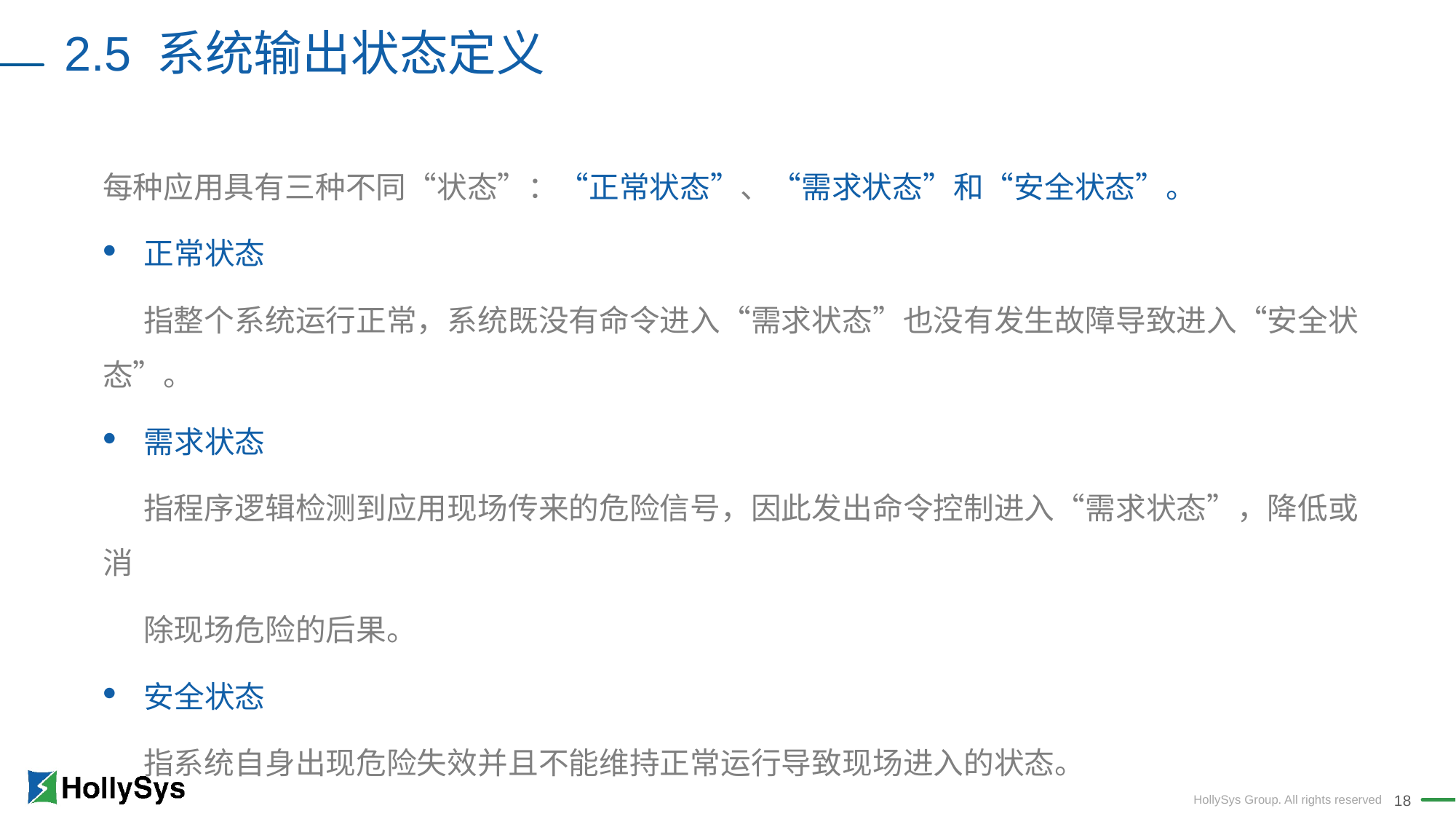

2.5 系统输出状态定义
每种应用具有三种不同“状态”：“正常状态”、“需求状态”和“安全状态”。
正常状态
     指整个系统运行正常，系统既没有命令进入“需求状态”也没有发生故障导致进入“安全状态”。
需求状态
     指程序逻辑检测到应用现场传来的危险信号，因此发出命令控制进入“需求状态”，降低或消
     除现场危险的后果。
安全状态
     指系统自身出现危险失效并且不能维持正常运行导致现场进入的状态。